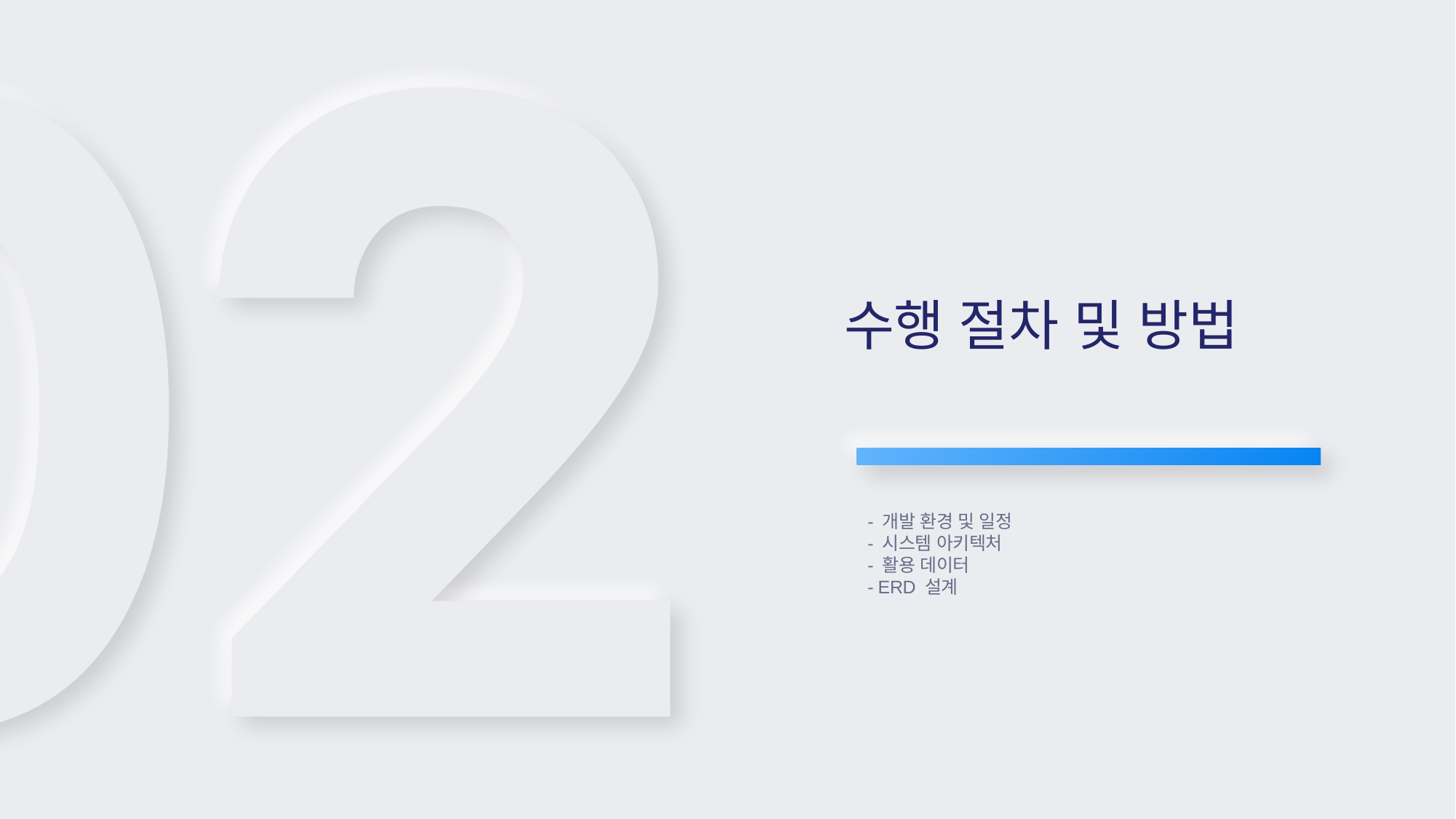

수행 절차 및 방법

- 개발 환경 및 일정
- 시스템 아키텍처
- 활용 데이터
- ERD 설계